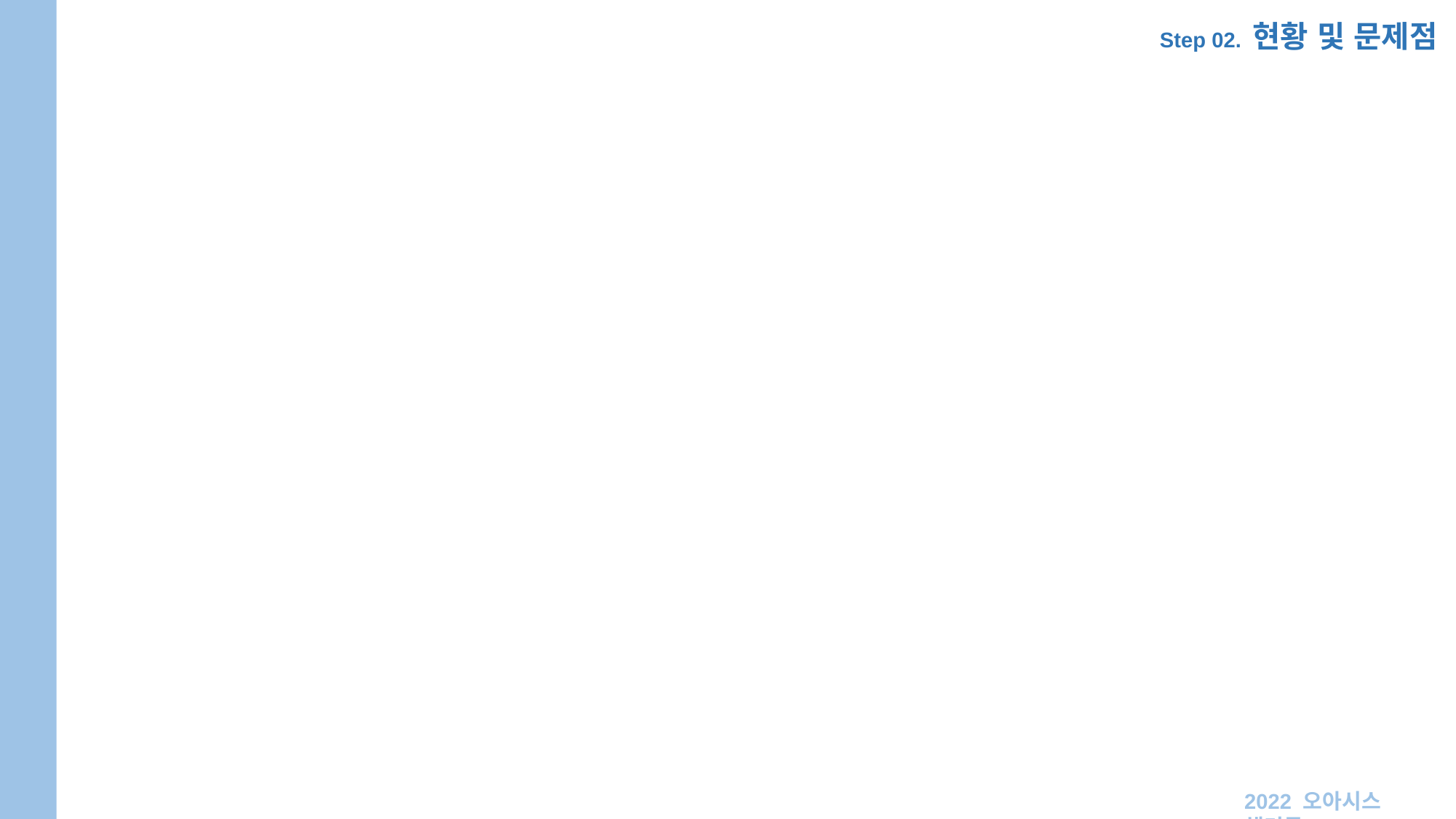

Step 02. 현황 및 문제점
2022 오아시스 해커톤